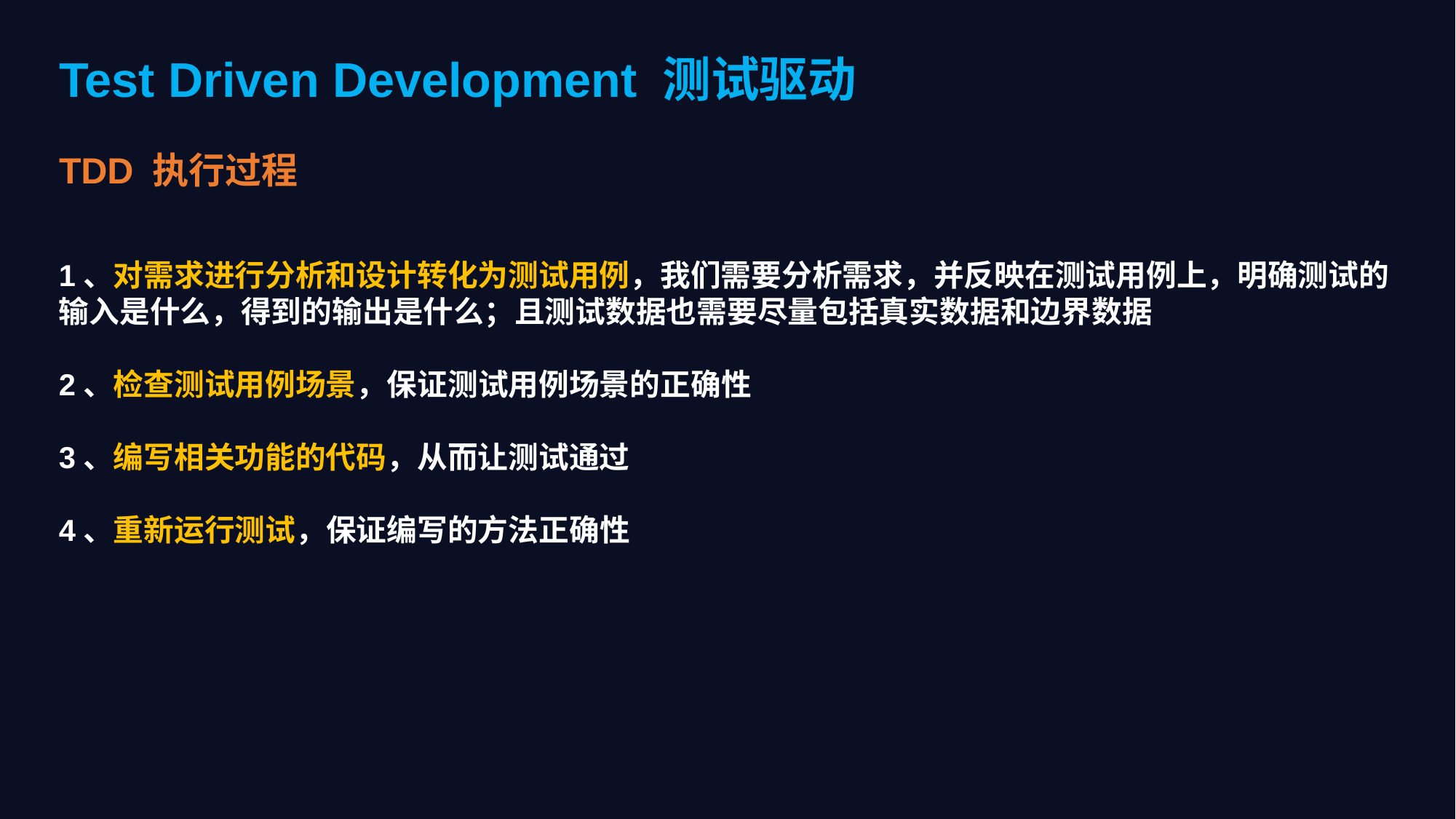

Test Driven Development 测试驱动
TDD 执行过程
1、对需求进行分析和设计转化为测试用例，我们需要分析需求，并反映在测试用例上，明确测试的输入是什么，得到的输出是什么；且测试数据也需要尽量包括真实数据和边界数据

2、检查测试用例场景，保证测试用例场景的正确性

3、编写相关功能的代码，从而让测试通过

4、重新运行测试，保证编写的方法正确性